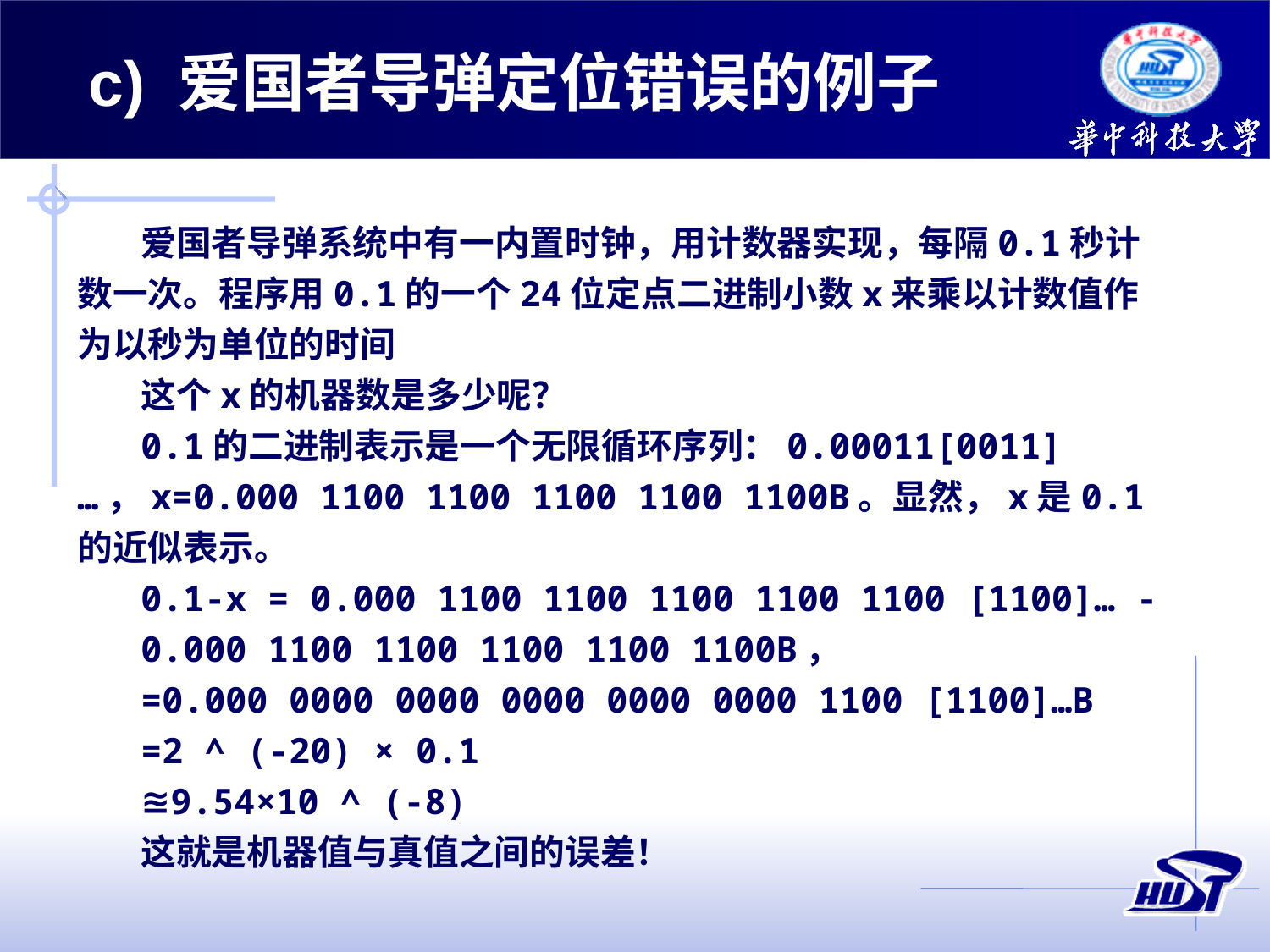

c) 爱国者导弹定位错误的例子
爱国者导弹系统中有一内置时钟，用计数器实现，每隔0.1秒计数一次。程序用0.1的一个24位定点二进制小数x来乘以计数值作为以秒为单位的时间
这个x的机器数是多少呢？
0.1的二进制表示是一个无限循环序列：0.00011[0011]…，x=0.000 1100 1100 1100 1100 1100B。显然，x是0.1的近似表示。
0.1-x = 0.000 1100 1100 1100 1100 1100 [1100]… -
0.000 1100 1100 1100 1100 1100B，
=0.000 0000 0000 0000 0000 0000 1100 [1100]…B
=2 ^ (-20) × 0.1
≊9.54×10 ^ (-8)
这就是机器值与真值之间的误差！